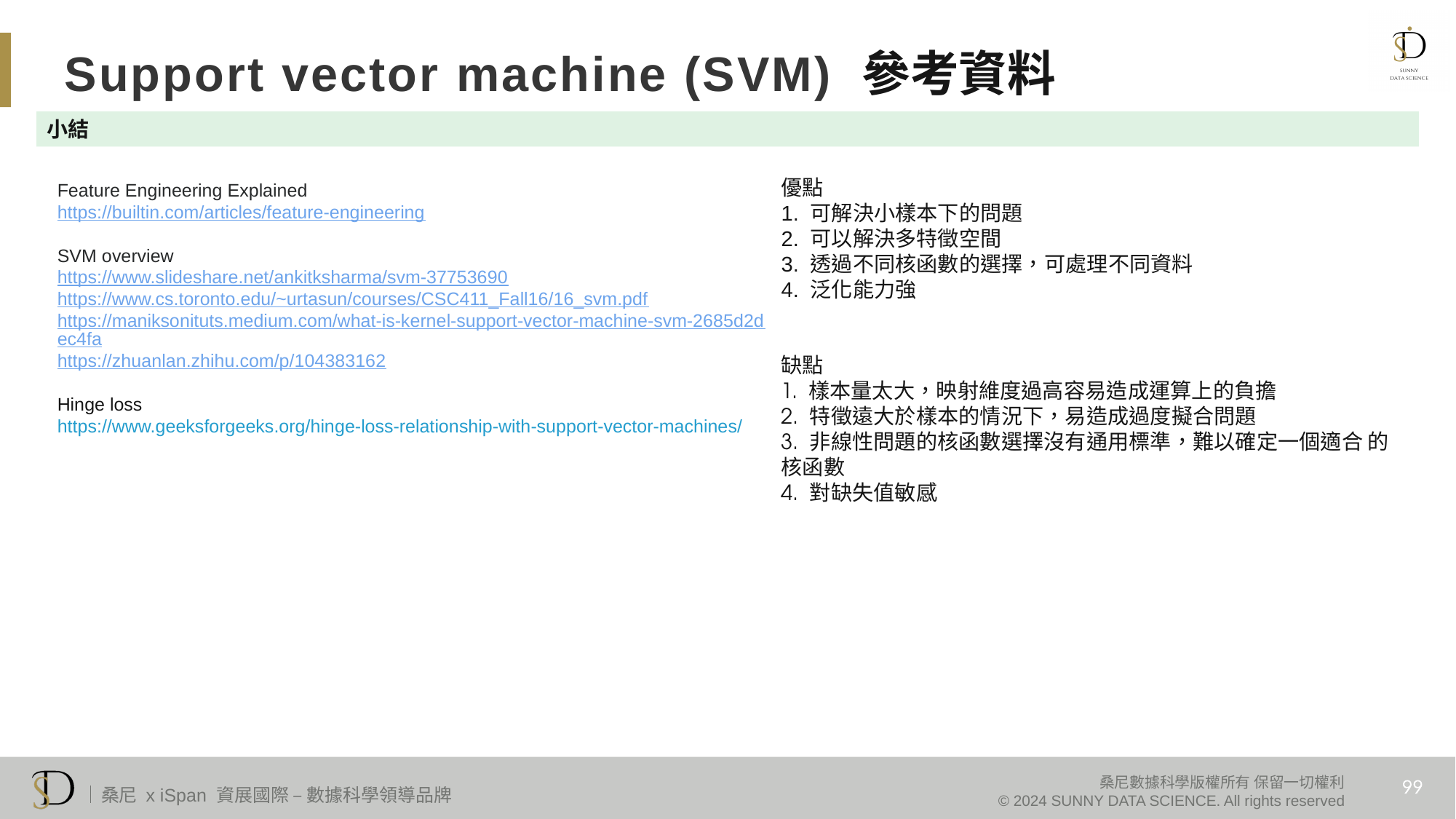

Support vector machine (SVM) 參考資料
小結
優點
1. 可解決小樣本下的問題
2. 可以解決多特徵空間
3. 透過不同核函數的選擇，可處理不同資料
4. 泛化能力強

缺點
1. 樣本量太大，映射維度過高容易造成運算上的負擔
2. 特徵遠大於樣本的情況下，易造成過度擬合問題
3. 非線性問題的核函數選擇沒有通用標準，難以確定一個適合 的核函數
4. 對缺失值敏感
Feature Engineering Explained
https://builtin.com/articles/feature-engineering

SVM overview
https://www.slideshare.net/ankitksharma/svm-37753690
https://www.cs.toronto.edu/~urtasun/courses/CSC411_Fall16/16_svm.pdf
https://maniksonituts.medium.com/what-is-kernel-support-vector-machine-svm-2685d2dec4fa
https://zhuanlan.zhihu.com/p/104383162

Hinge loss
https://www.geeksforgeeks.org/hinge-loss-relationship-with-support-vector-machines/